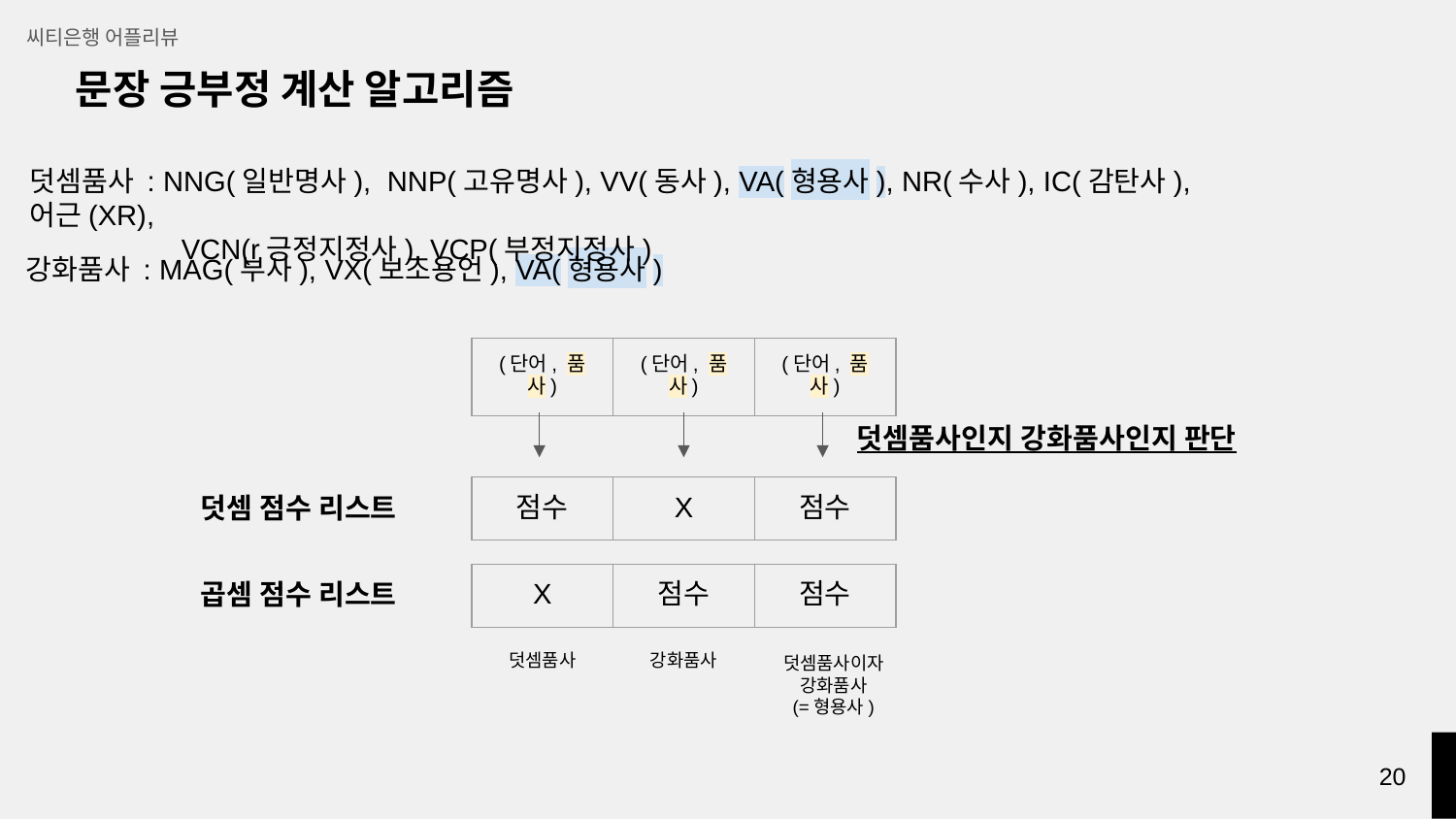

씨티은행 어플리뷰
문장 긍부정 계산 알고리즘
덧셈품사 : NNG(일반명사),  NNP(고유명사), VV(동사), VA(형용사), NR(수사), IC(감탄사), 어근(XR),
                   VCN(r긍정지정사), VCP(부정지정사)
강화품사 : MAG(부사), VX(보조용언), VA(형용사)
| (단어, 품사) | (단어, 품사) | (단어, 품사) |
| --- | --- | --- |
덧셈품사인지 강화품사인지 판단
덧셈 점수 리스트
| 점수 | X | 점수 |
| --- | --- | --- |
곱셈 점수 리스트
| X | 점수 | 점수 |
| --- | --- | --- |
덧셈품사
강화품사
덧셈품사이자 강화품사
(=형용사)
20